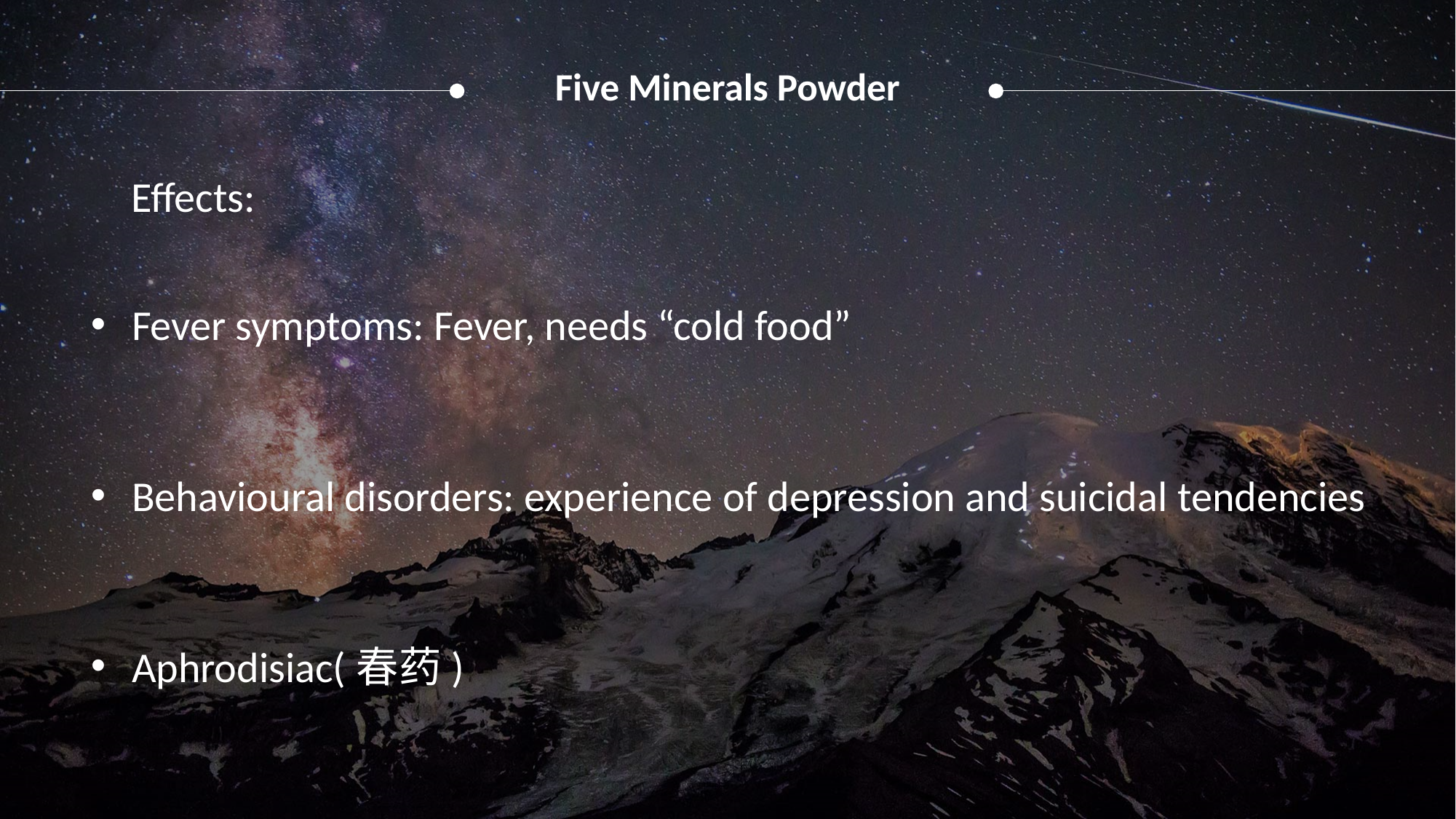

Five Minerals Powder
Effects:
Fever symptoms: Fever, needs “cold food”

Behavioural disorders: experience of depression and suicidal tendencies

Aphrodisiac(春药)